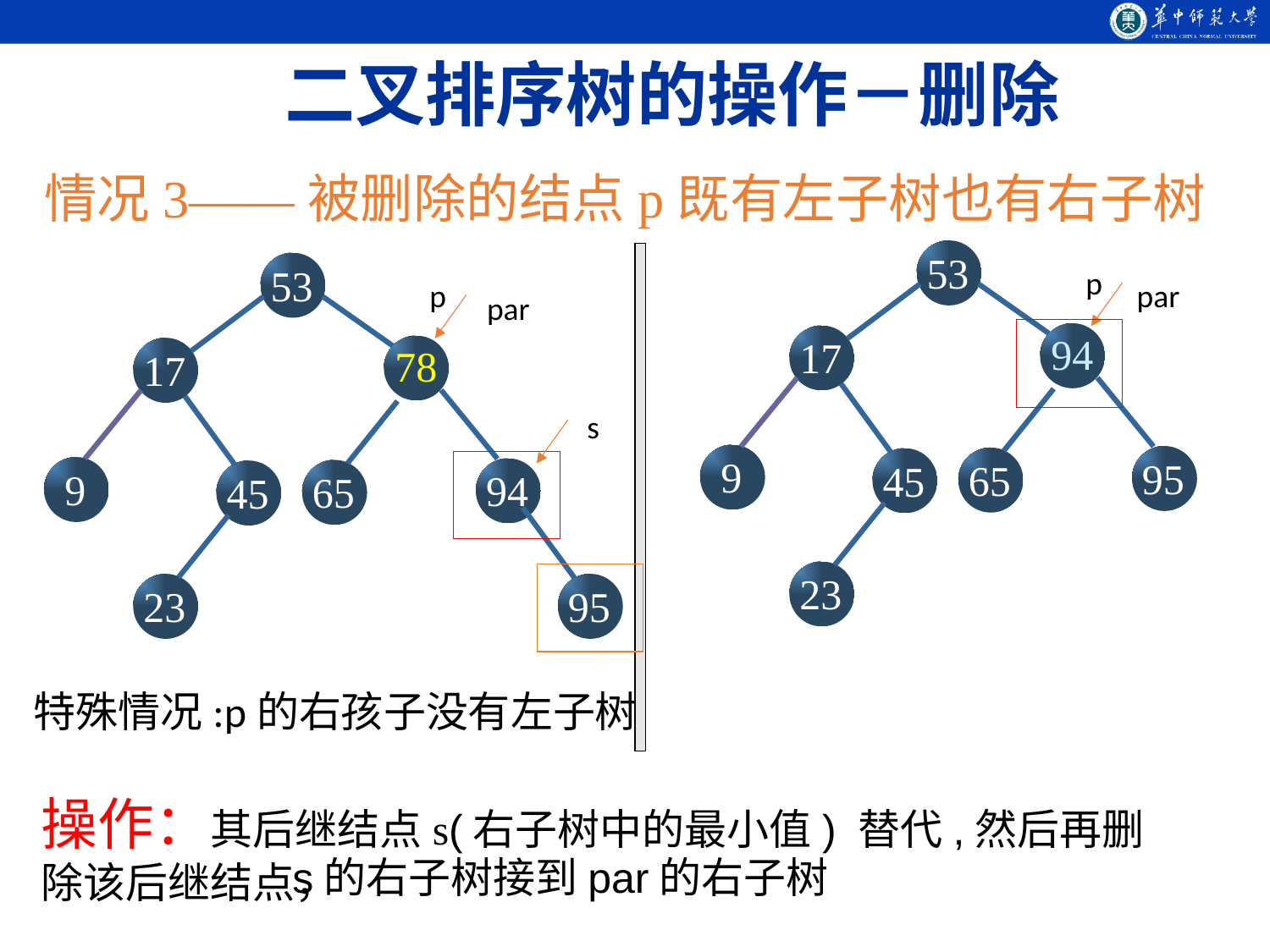

二叉排序树的操作－删除
情况3——被删除的结点p既有左子树也有右子树

53
p
par

94
17

9
65
45

23

53
p
par

78
17

95

s

9
94
65
45

23
95
特殊情况:p的右孩子没有左子树
32
操作：其后继结点s(右子树中的最小值) 替代,然后再删除该后继结点，
s的右子树接到par的右子树